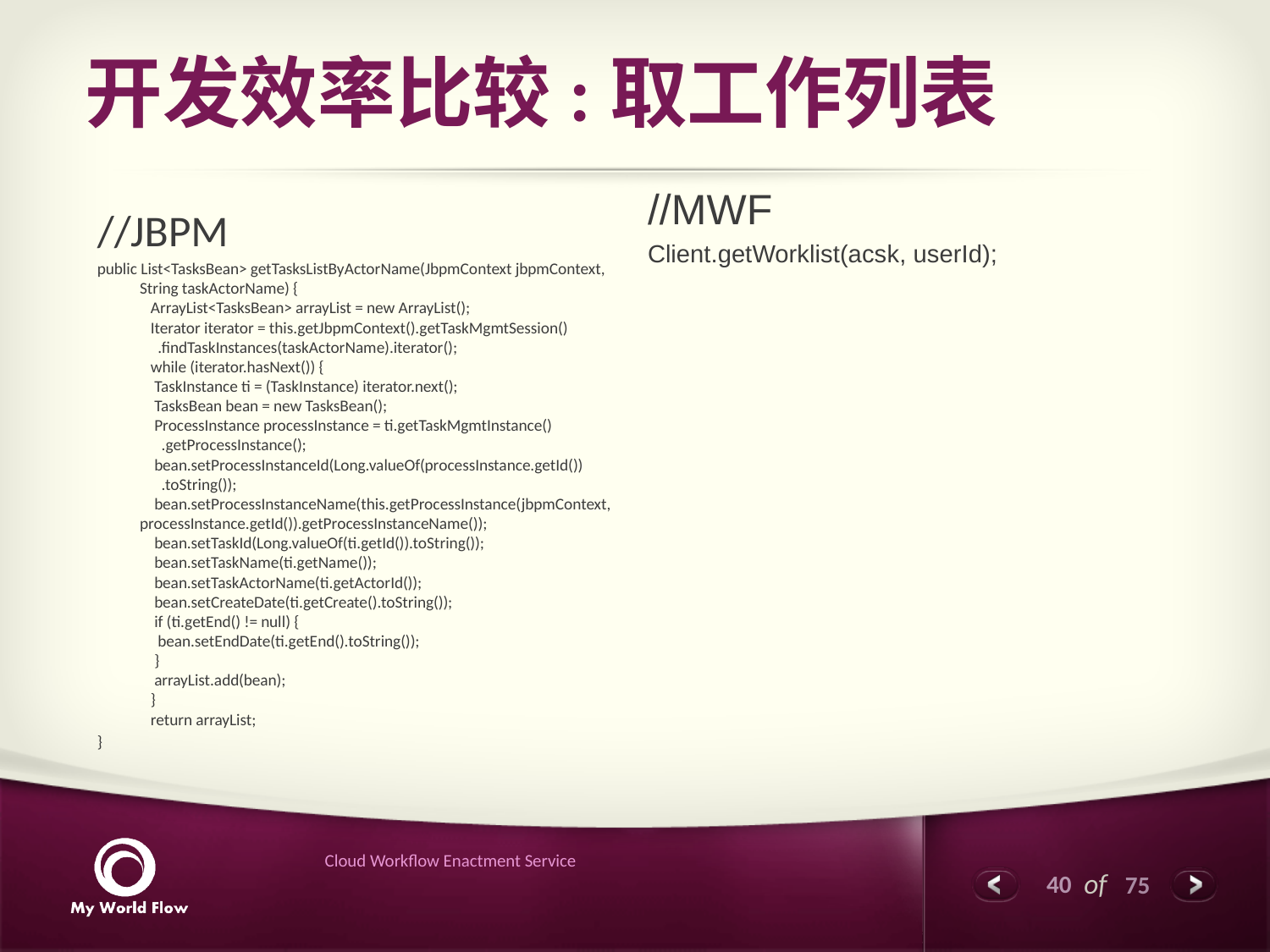

# 开发效率比较:取工作列表
//MWF
Client.getWorklist(acsk, userId);
//JBPM
public List<TasksBean> getTasksListByActorName(JbpmContext jbpmContext, String taskActorName) {
   ArrayList<TasksBean> arrayList = new ArrayList();
   Iterator iterator = this.getJbpmContext().getTaskMgmtSession()
     .findTaskInstances(taskActorName).iterator();
   while (iterator.hasNext()) {
    TaskInstance ti = (TaskInstance) iterator.next();
    TasksBean bean = new TasksBean();
    ProcessInstance processInstance = ti.getTaskMgmtInstance()
      .getProcessInstance();
    bean.setProcessInstanceId(Long.valueOf(processInstance.getId())
      .toString());
    bean.setProcessInstanceName(this.getProcessInstance(jbpmContext,      processInstance.getId()).getProcessInstanceName());
    bean.setTaskId(Long.valueOf(ti.getId()).toString());
    bean.setTaskName(ti.getName());
    bean.setTaskActorName(ti.getActorId());
    bean.setCreateDate(ti.getCreate().toString());
    if (ti.getEnd() != null) {
     bean.setEndDate(ti.getEnd().toString());
    }
    arrayList.add(bean);
   }
   return arrayList;
}